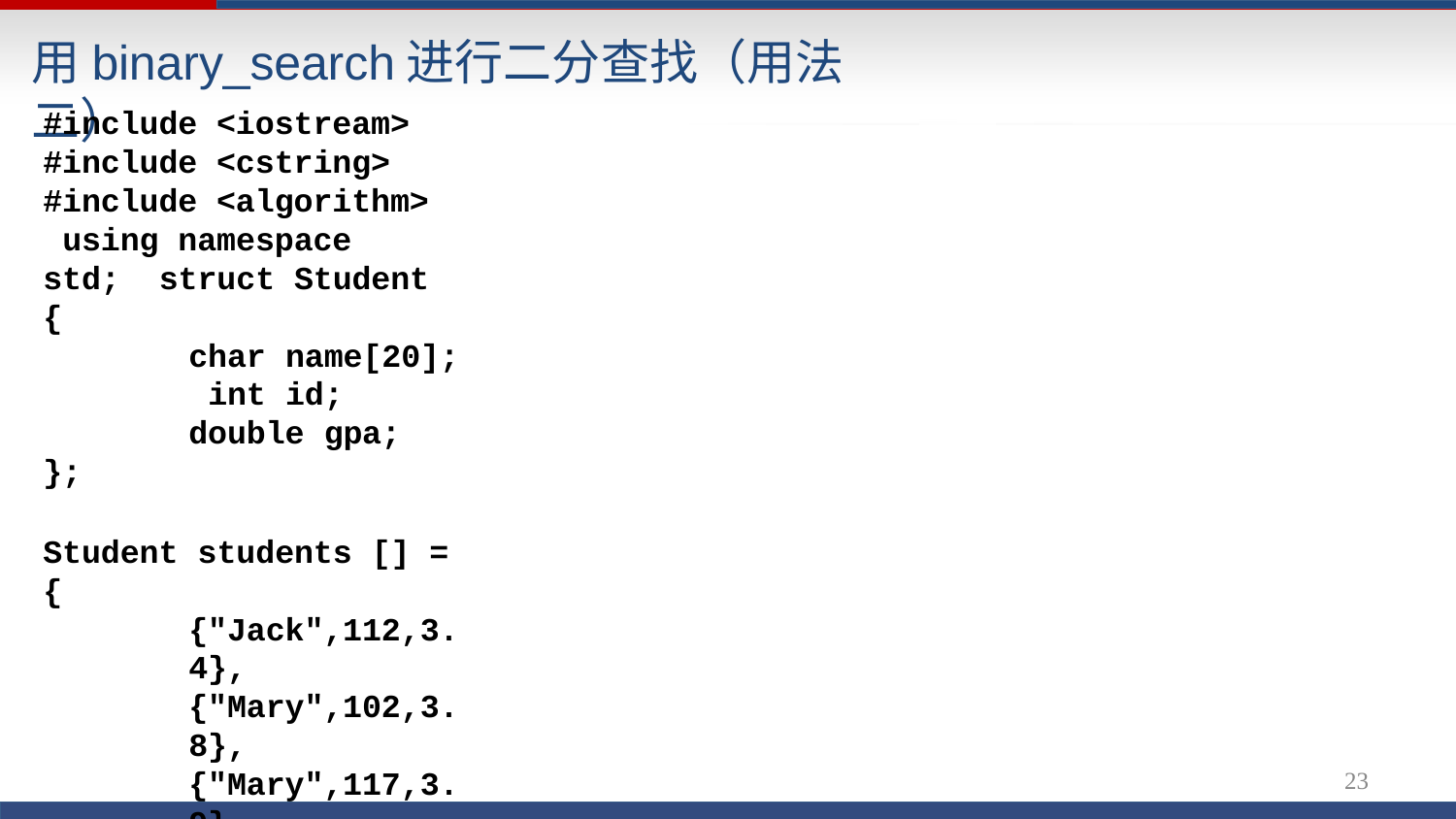

# 用binary_search进行二分查找（用法二）
#include <iostream>  #include <cstring>  #include <algorithm>  using namespace std;  struct Student {
char name[20];  int id;
double gpa;
};

Student students [] = {
{"Jack",112,3.4},{"Mary",102,3.8},{"Mary",117,3.9},
{"Ala",333,3.5},{"Zero",101,4.0}};
23